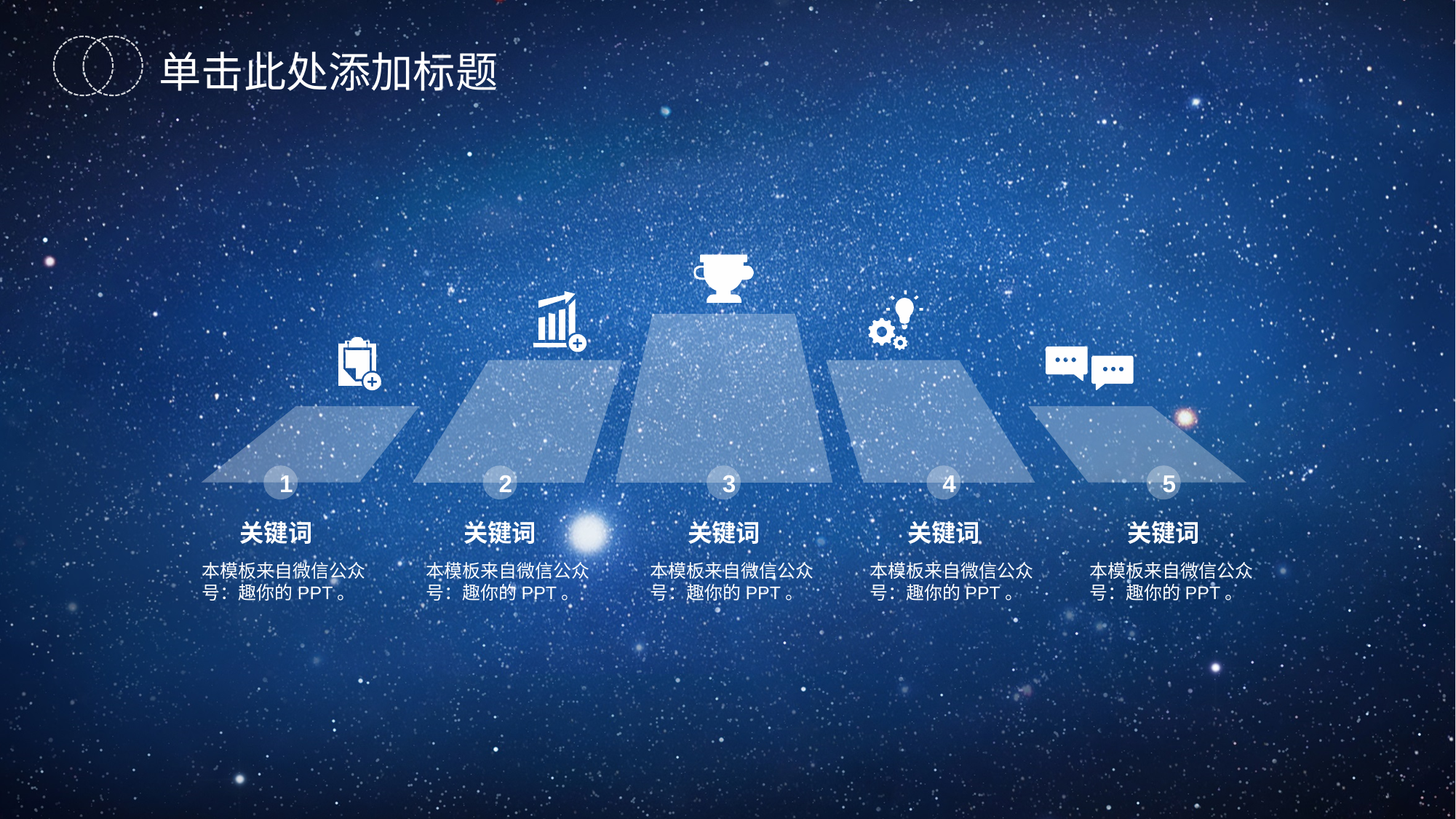

单击此处添加标题

本模板来自微信公众号：
趣你的PPT

1
2
3
4
5
关键词
本模板来自微信公众号：趣你的PPT。
关键词
本模板来自微信公众号：趣你的PPT。
关键词
本模板来自微信公众号：趣你的PPT。
关键词
本模板来自微信公众号：趣你的PPT。
关键词
本模板来自微信公众号：趣你的PPT。